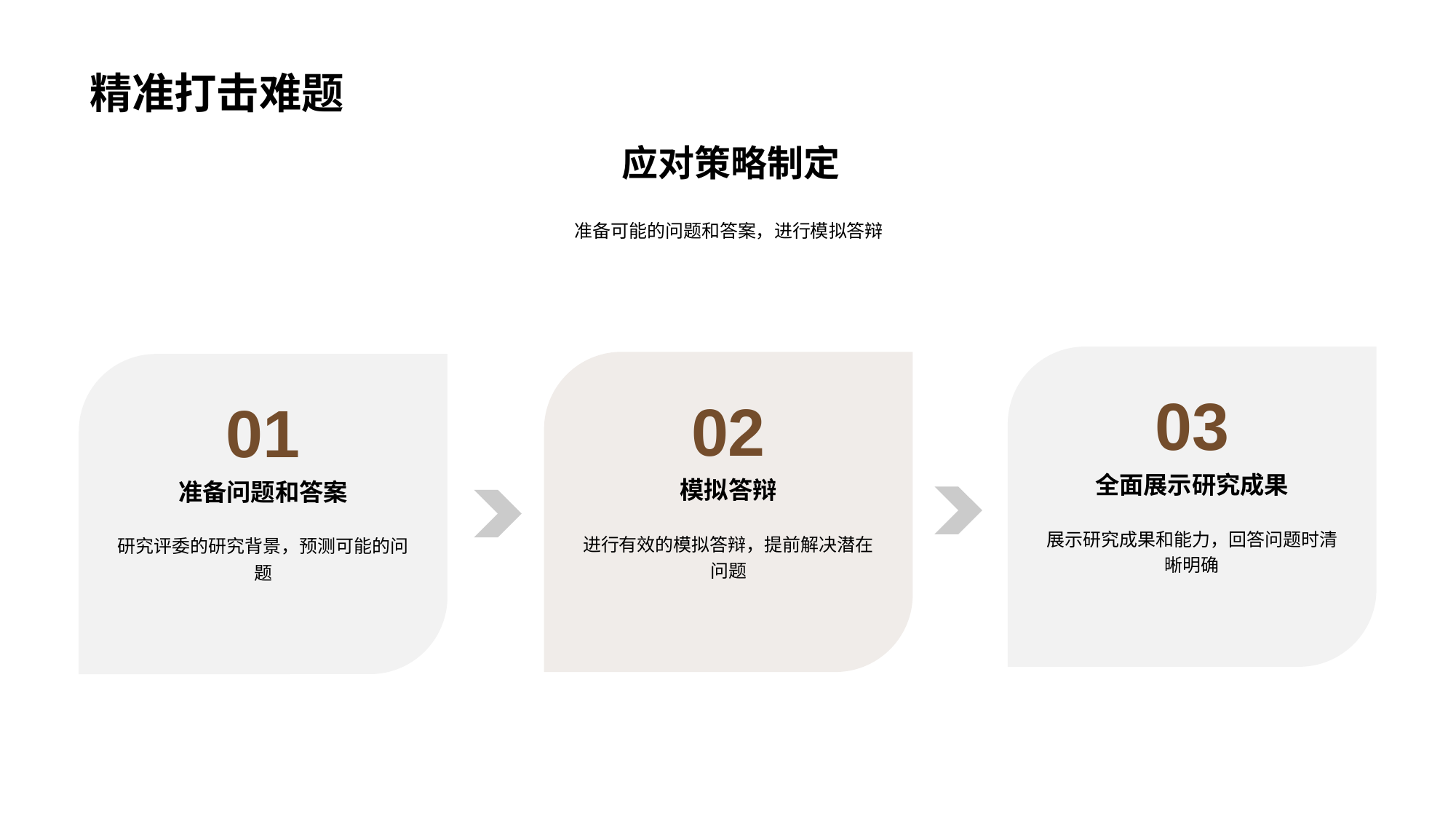

# 精准打击难题
应对策略制定
准备可能的问题和答案，进行模拟答辩

03
全面展示研究成果
展示研究成果和能力，回答问题时清晰明确

02
模拟答辩
进行有效的模拟答辩，提前解决潜在问题

01
准备问题和答案
研究评委的研究背景，预测可能的问题